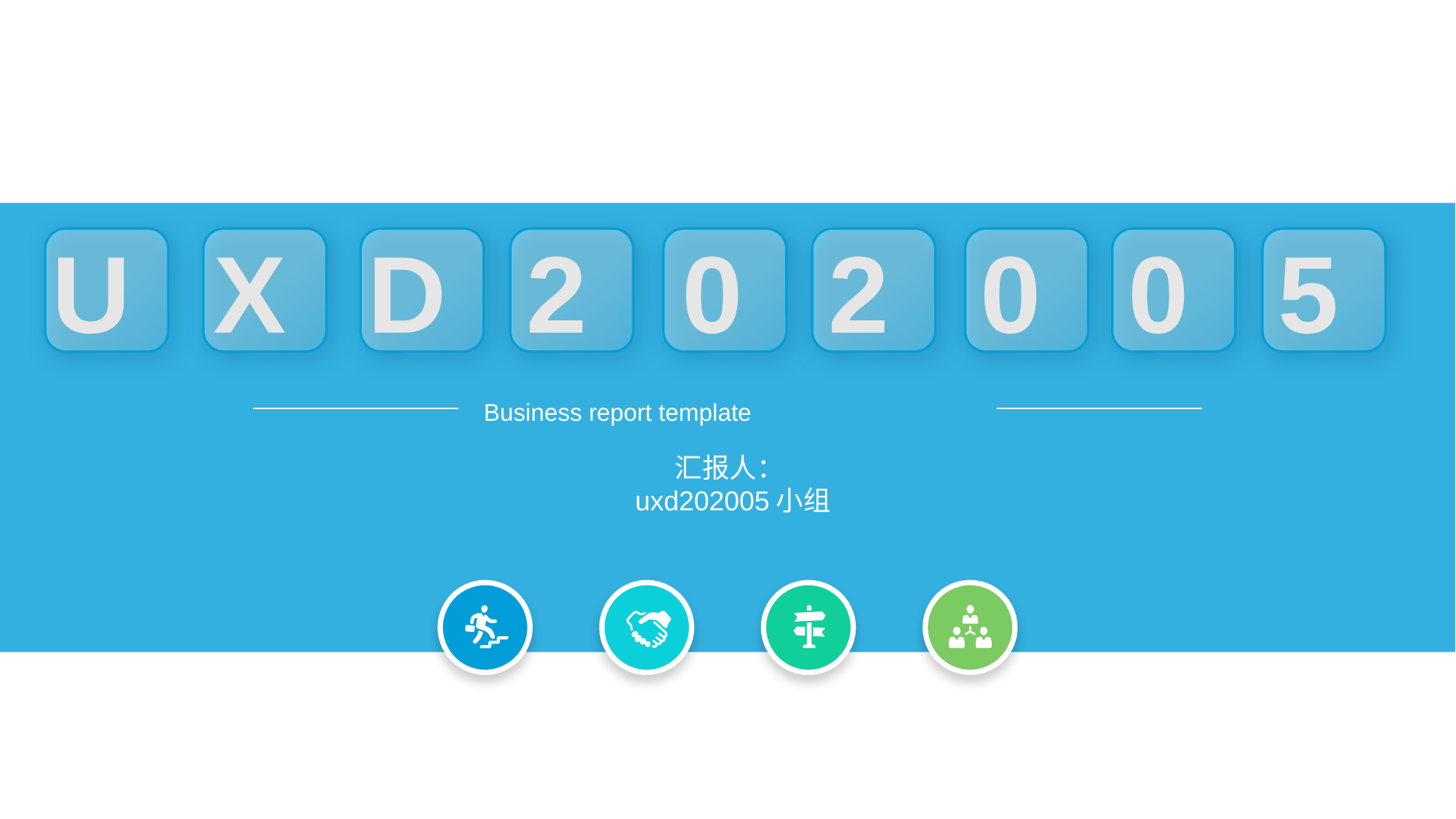

U
X
D
2
0
2
0
0
5

Business report template
汇报人：uxd202005小组